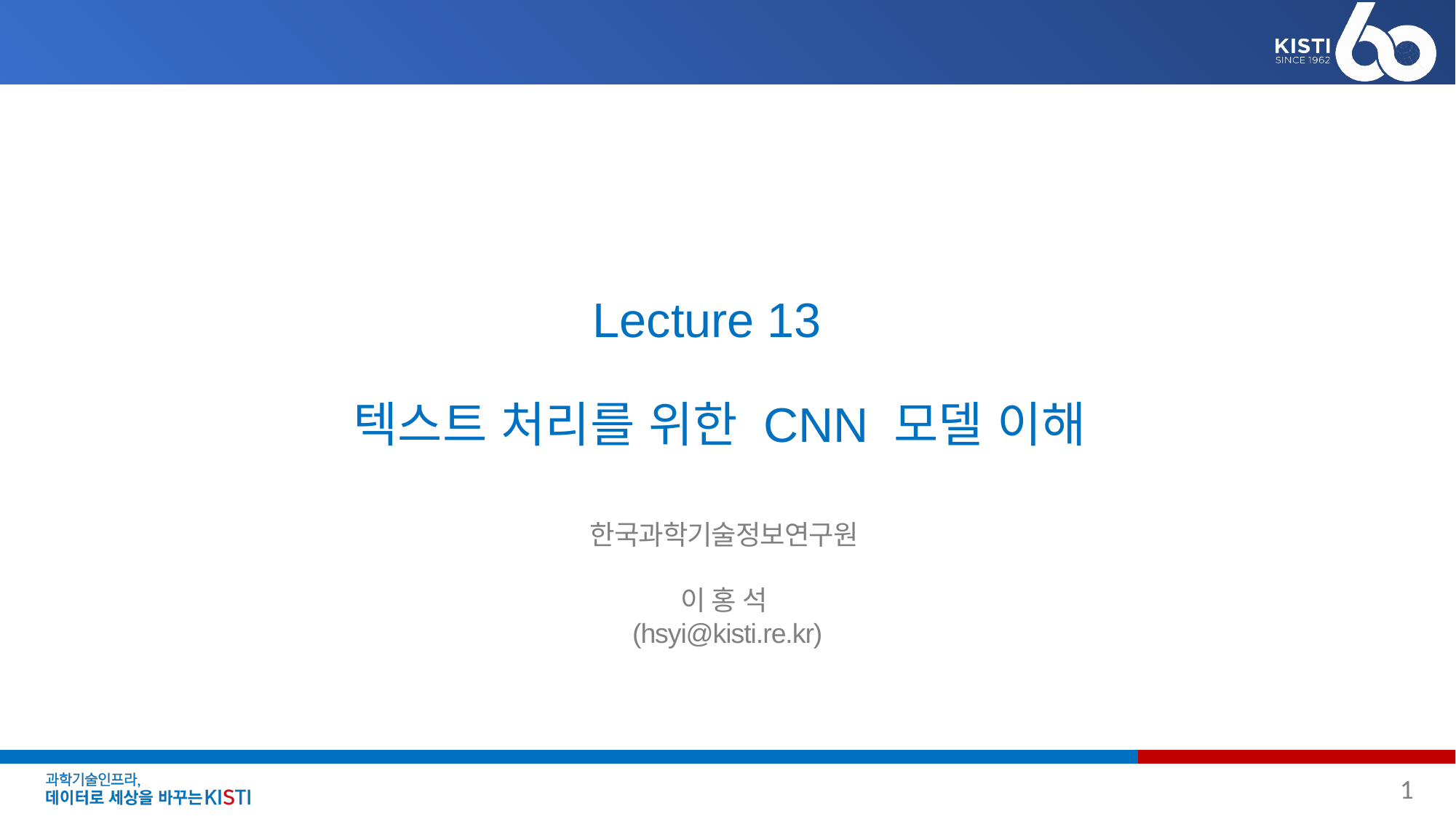

# Lecture 13 텍스트 처리를 위한 CNN 모델 이해
한국과학기술정보연구원

이 홍 석
(hsyi@kisti.re.kr)
1